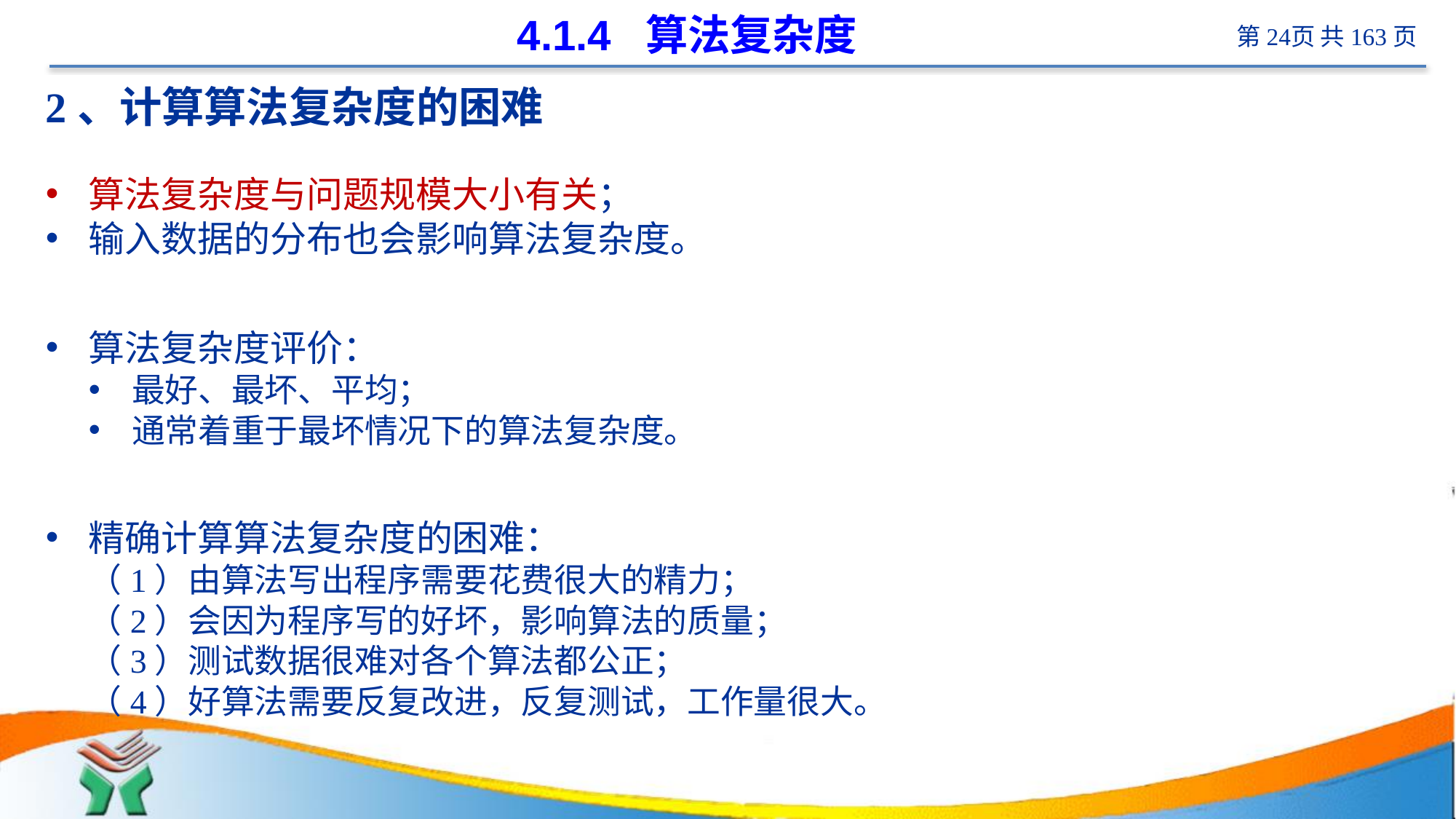

# 4.1.4  算法复杂度
2、计算算法复杂度的困难

算法复杂度与问题规模大小有关；
输入数据的分布也会影响算法复杂度。

算法复杂度评价：
最好、最坏、平均；
通常着重于最坏情况下的算法复杂度。

精确计算算法复杂度的困难：
（1）由算法写出程序需要花费很大的精力；
（2）会因为程序写的好坏，影响算法的质量；
（3）测试数据很难对各个算法都公正；
（4）好算法需要反复改进，反复测试，工作量很大。